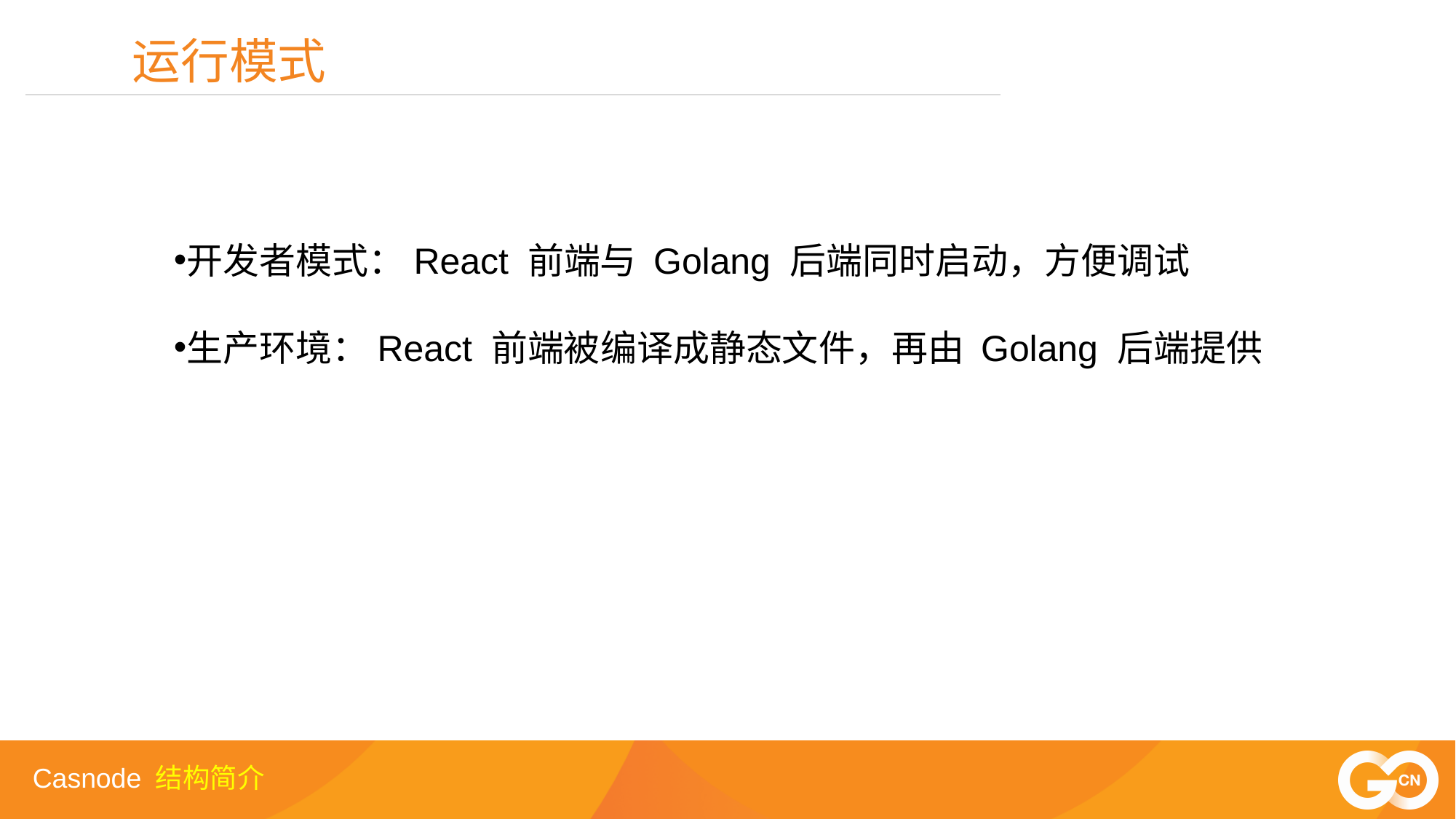

运行模式
开发者模式：React 前端与 Golang 后端同时启动，方便调试

生产环境：React 前端被编译成静态文件，再由 Golang 后端提供
Casnode 结构简介